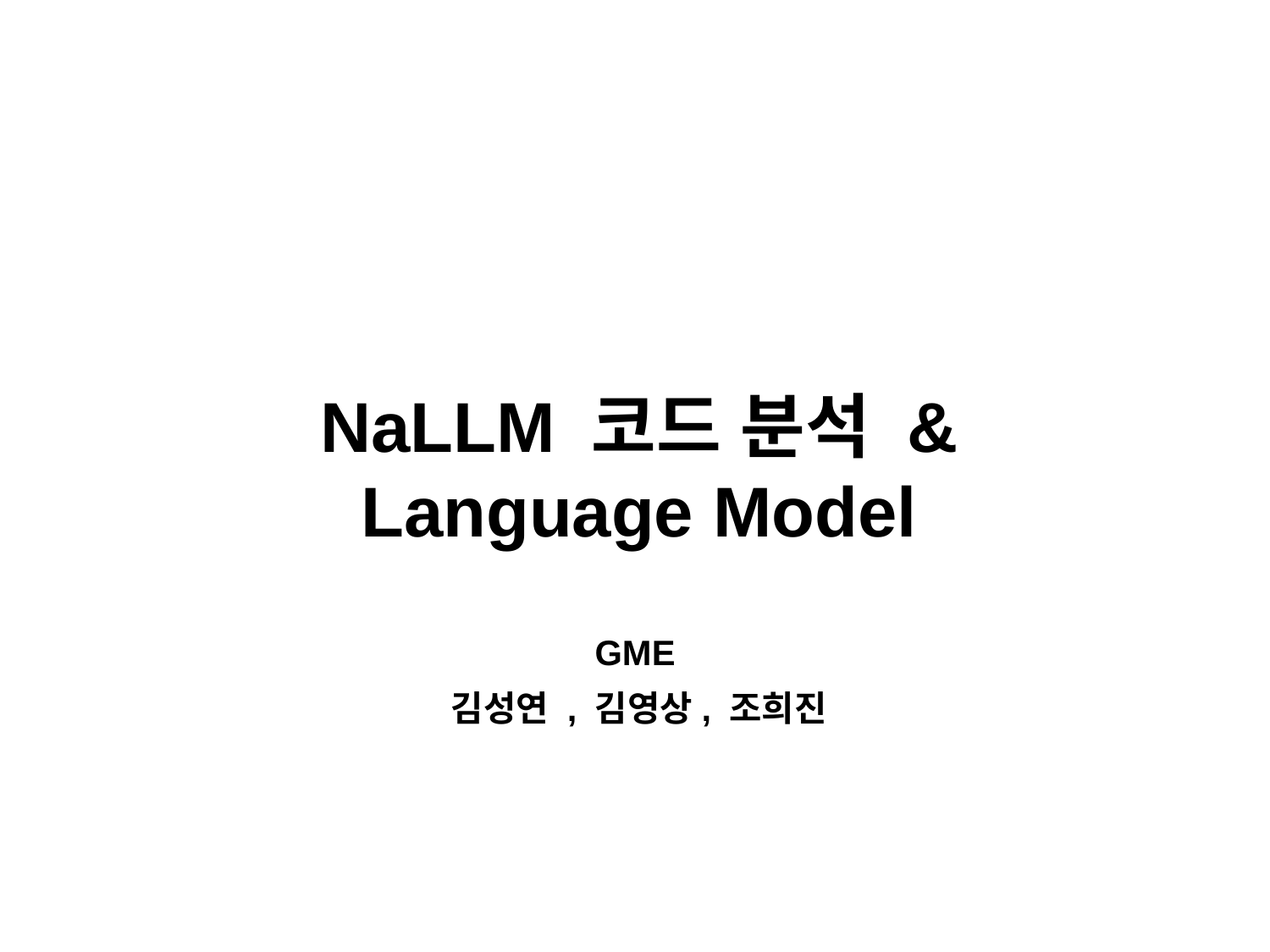

NaLLM 코드 분석 &
Language Model
GME
김성연 , 김영상, 조희진